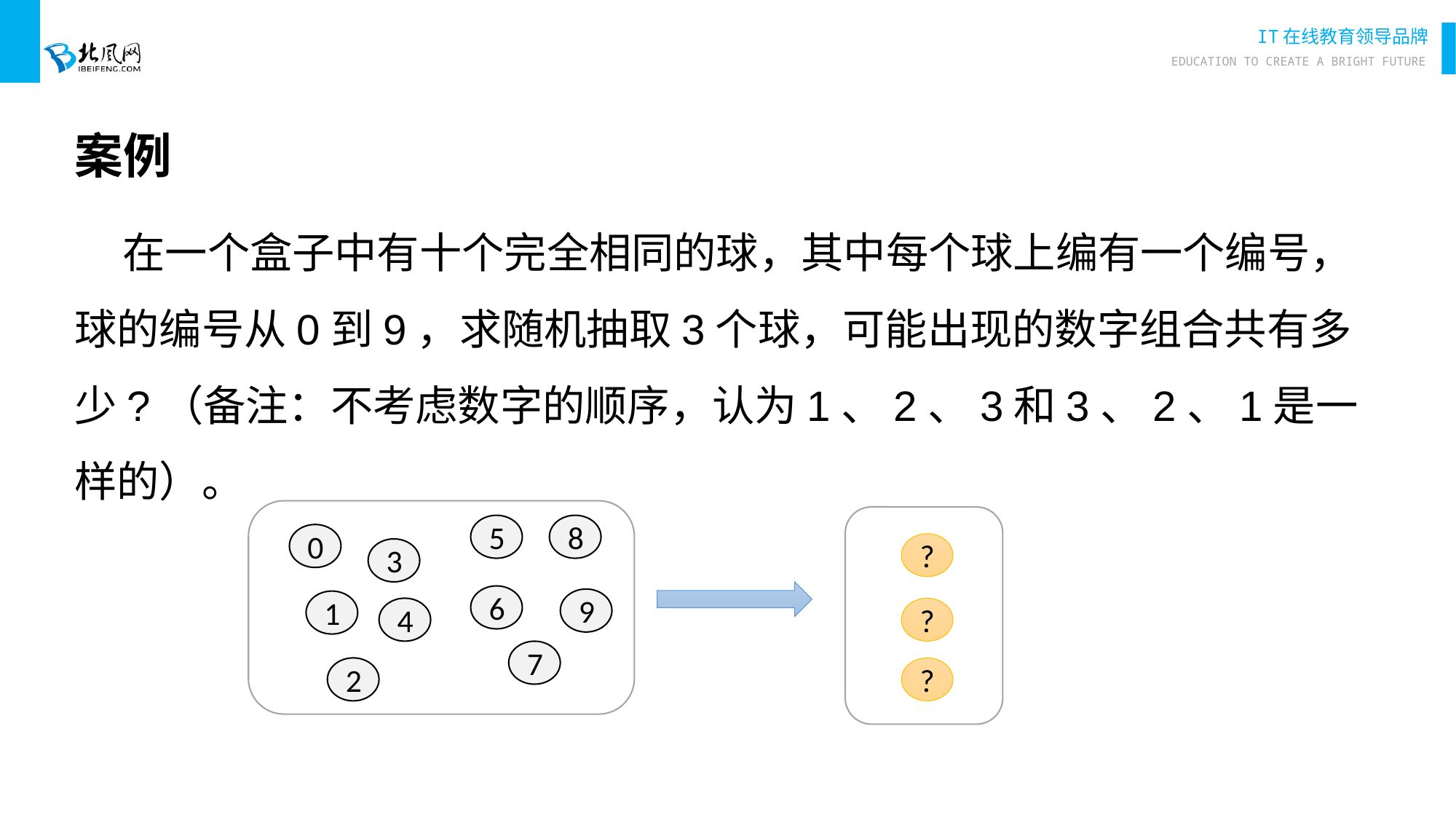

# 案例
    在一个盒子中有十个完全相同的球，其中每个球上编有一个编号，球的编号从0到9，求随机抽取3个球，可能出现的数字组合共有多少?（备注：不考虑数字的顺序，认为1、2、3和3、2、1是一样的）。

5
8
0
3
6
9
1
4
7
2

?
?
?